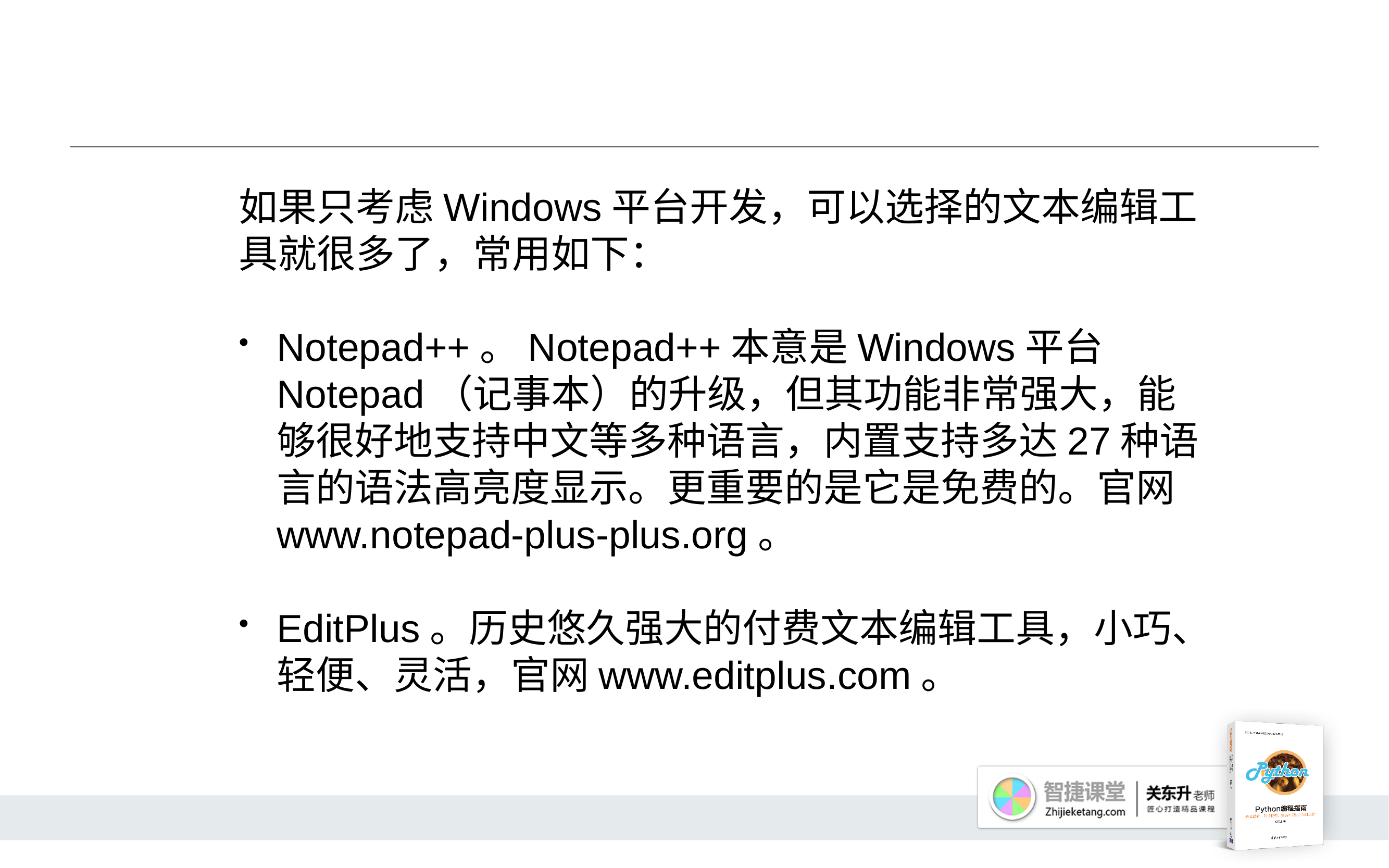

#
如果只考虑Windows平台开发，可以选择的文本编辑工具就很多了，常用如下：
Notepad++。Notepad++本意是Windows平台Notepad（记事本）的升级，但其功能非常强大，能够很好地支持中文等多种语言，内置支持多达27种语言的语法高亮度显示。更重要的是它是免费的。官网www.notepad-plus-plus.org。
EditPlus。历史悠久强大的付费文本编辑工具，小巧、轻便、灵活，官网www.editplus.com。